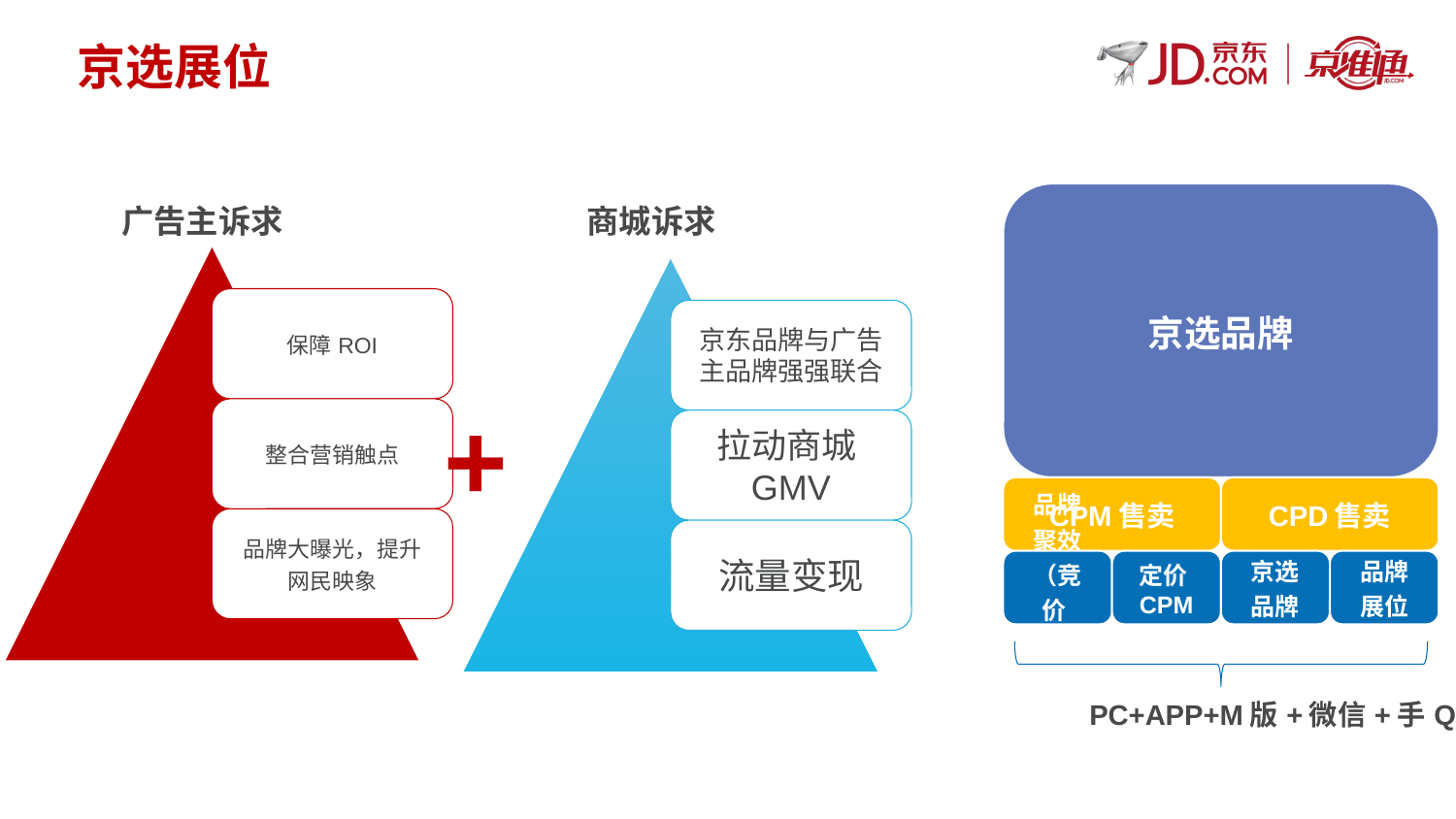

京选展位
京选品牌
CPM售卖
CPD售卖
京选品牌
品牌展位
定价CPM
广告主诉求
商城诉求
保障ROI
品牌大曝光，提升网民映象
整合营销触点
京东品牌与广告主品牌强强联合
流量变现
拉动商城GMV

+

PC+APP+M版+微信+手Q